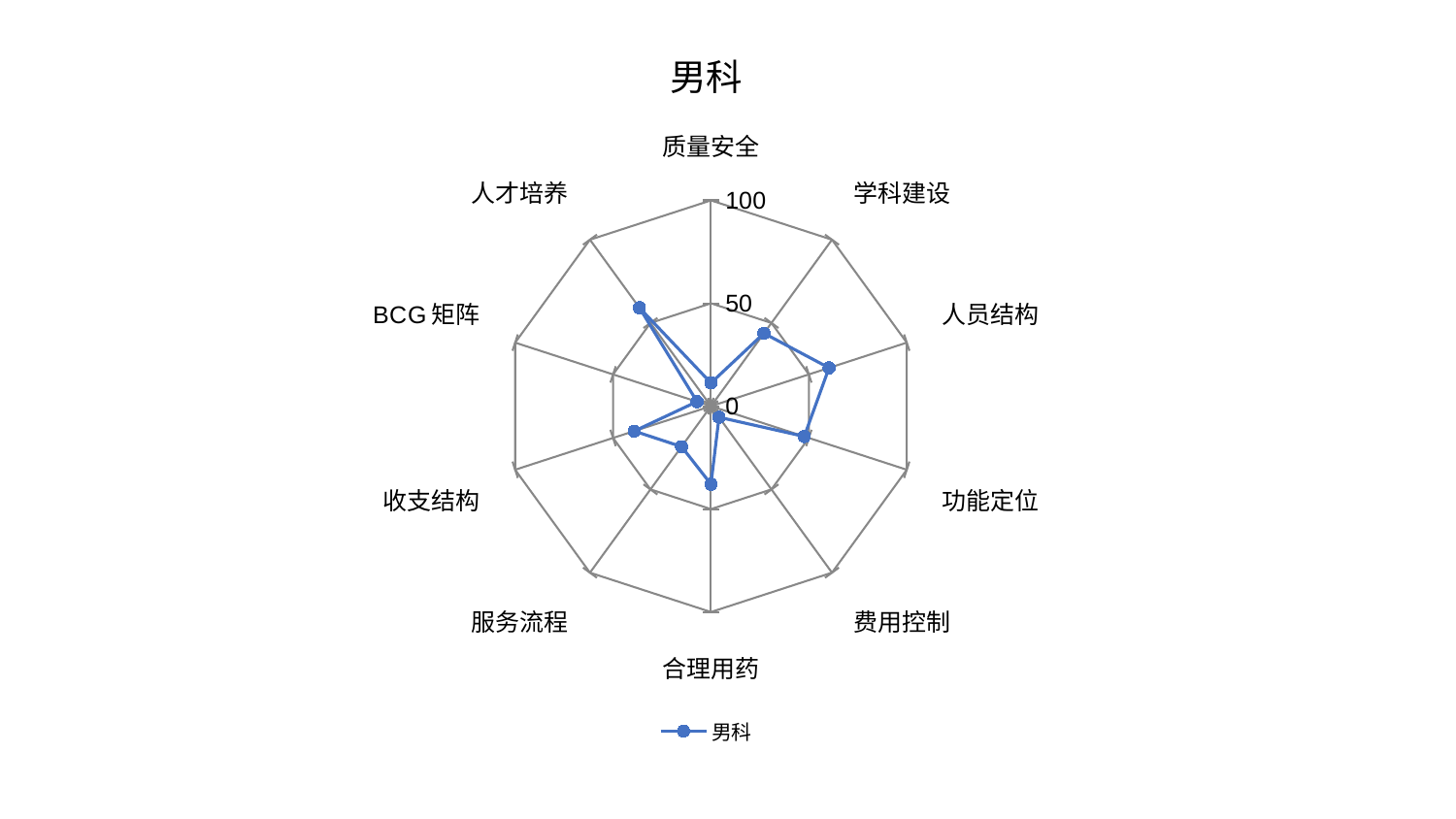

### Chart: 男科

| Category | 男科 |
|---|---|
| 质量安全 | 11.274406424165841 |
| 学科建设 | 43.77402838646908 |
| 人员结构 | 60.31672844185194 |
| 功能定位 | 47.635932399203085 |
| 费用控制 | 6.647038925372234 |
| 合理用药 | 37.9120640920872 |
| 服务流程 | 24.30684231662595 |
| 收支结构 | 39.20425373210184 |
| BCG矩阵 | 7.118673980581544 |
| 人才培养 | 59.169167624336474 |
120